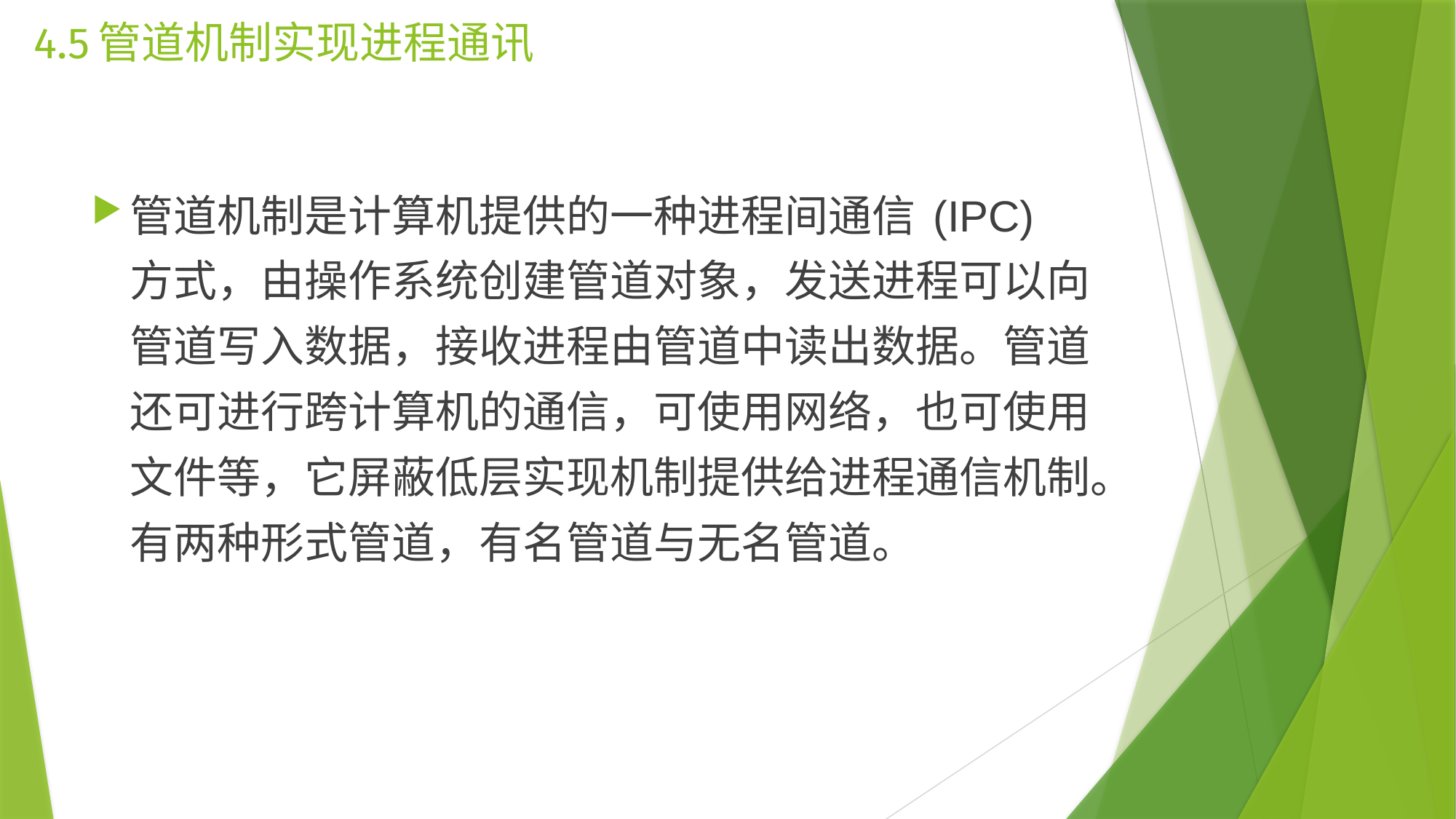

4.5管道机制实现进程通讯
管道机制是计算机提供的一种进程间通信 (IPC) 方式，由操作系统创建管道对象，发送进程可以向管道写入数据，接收进程由管道中读出数据。管道还可进行跨计算机的通信，可使用网络，也可使用文件等，它屏蔽低层实现机制提供给进程通信机制。有两种形式管道，有名管道与无名管道。